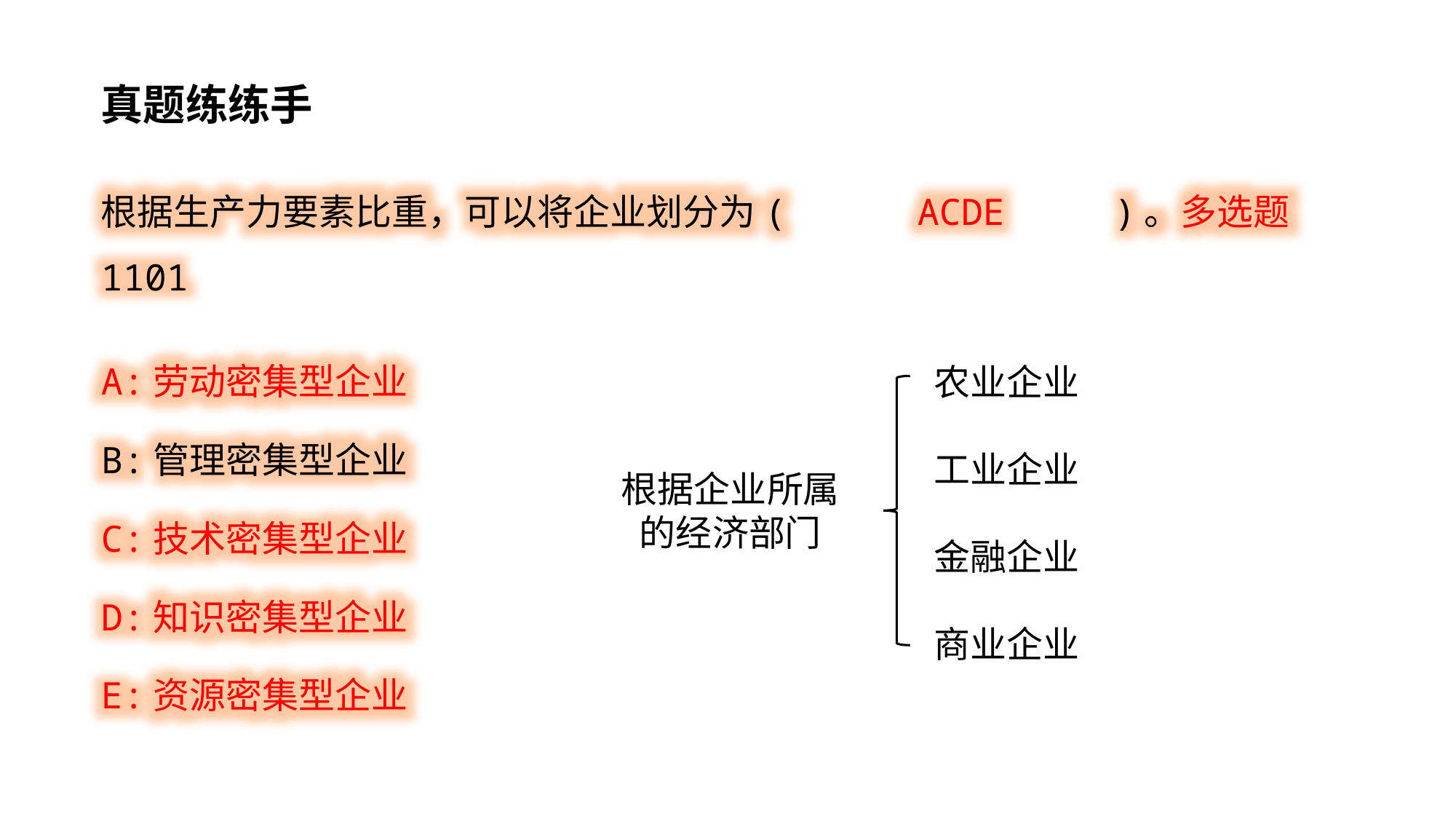

真题练练手
根据生产力要素比重，可以将企业划分为(      ACDE     )。多选题  1101

A:劳动密集型企业

B:管理密集型企业

C:技术密集型企业

D:知识密集型企业

E:资源密集型企业
农业企业

工业企业

金融企业

商业企业

根据企业所属的经济部门